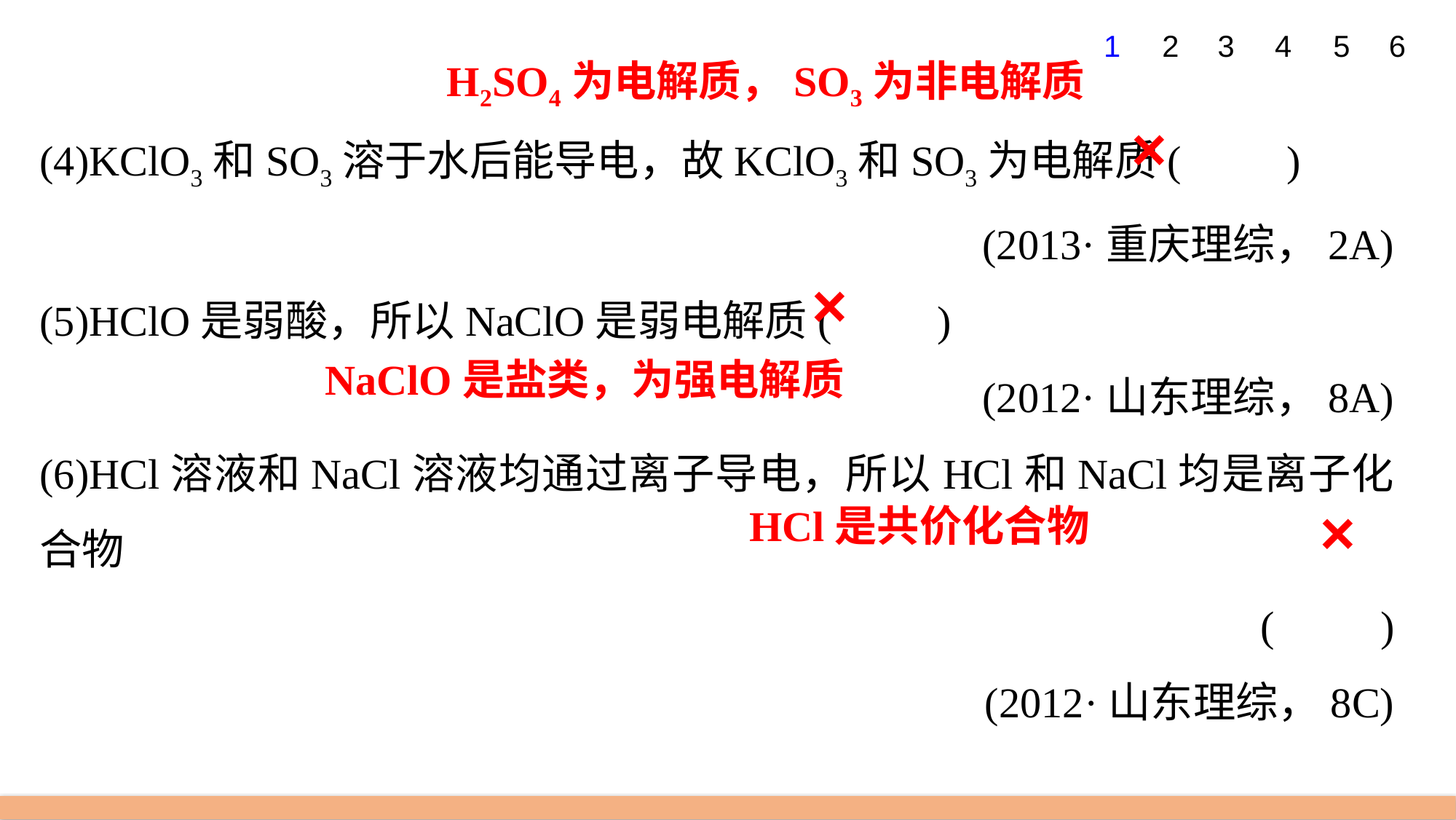

1
2
3
4
5
6
H2SO4为电解质，SO3为非电解质
(4)KClO3和SO3溶于水后能导电，故KClO3和SO3为电解质(　　)
(2013·重庆理综，2A)
(5)HClO是弱酸，所以NaClO是弱电解质(　　)
(2012·山东理综，8A)
(6)HCl溶液和NaCl溶液均通过离子导电，所以HCl和NaCl均是离子化合物
(　　)
(2012·山东理综，8C)
×
×
NaClO是盐类，为强电解质
×
HCl是共价化合物